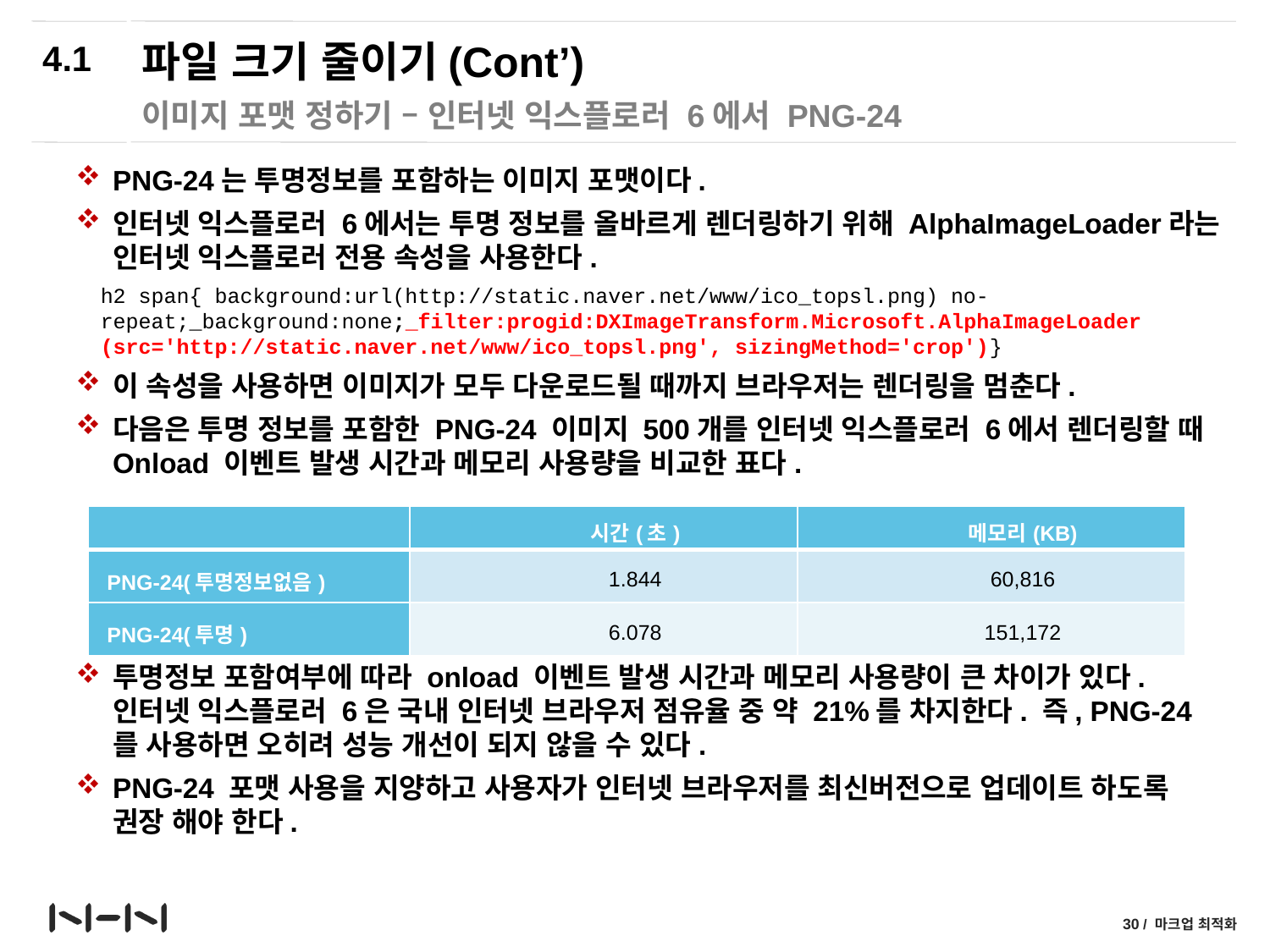

4.1
# 파일 크기 줄이기(Cont’)
이미지 포맷 정하기 – 인터넷 익스플로러 6에서 PNG-24
PNG-24는 투명정보를 포함하는 이미지 포맷이다.
인터넷 익스플로러 6에서는 투명 정보를 올바르게 렌더링하기 위해 AlphaImageLoader라는 인터넷 익스플로러 전용 속성을 사용한다.

이 속성을 사용하면 이미지가 모두 다운로드될 때까지 브라우저는 렌더링을 멈춘다.
다음은 투명 정보를 포함한 PNG-24 이미지 500개를 인터넷 익스플로러 6에서 렌더링할 때 Onload 이벤트 발생 시간과 메모리 사용량을 비교한 표다.

투명정보 포함여부에 따라 onload 이벤트 발생 시간과 메모리 사용량이 큰 차이가 있다. 인터넷 익스플로러 6은 국내 인터넷 브라우저 점유율 중 약 21%를 차지한다. 즉, PNG-24를 사용하면 오히려 성능 개선이 되지 않을 수 있다.
PNG-24 포맷 사용을 지양하고 사용자가 인터넷 브라우저를 최신버전으로 업데이트 하도록 권장 해야 한다.

h2 span{ background:url(http://static.naver.net/www/ico_topsl.png) no-repeat;_background:none;_filter:progid:DXImageTransform.Microsoft.AlphaImageLoader
(src='http://static.naver.net/www/ico_topsl.png', sizingMethod='crop')}
|  | 시간(초) | 메모리(KB) |
| --- | --- | --- |
| PNG-24(투명정보없음) | 1.844 | 60,816 |
| PNG-24(투명) | 6.078 | 151,172 |